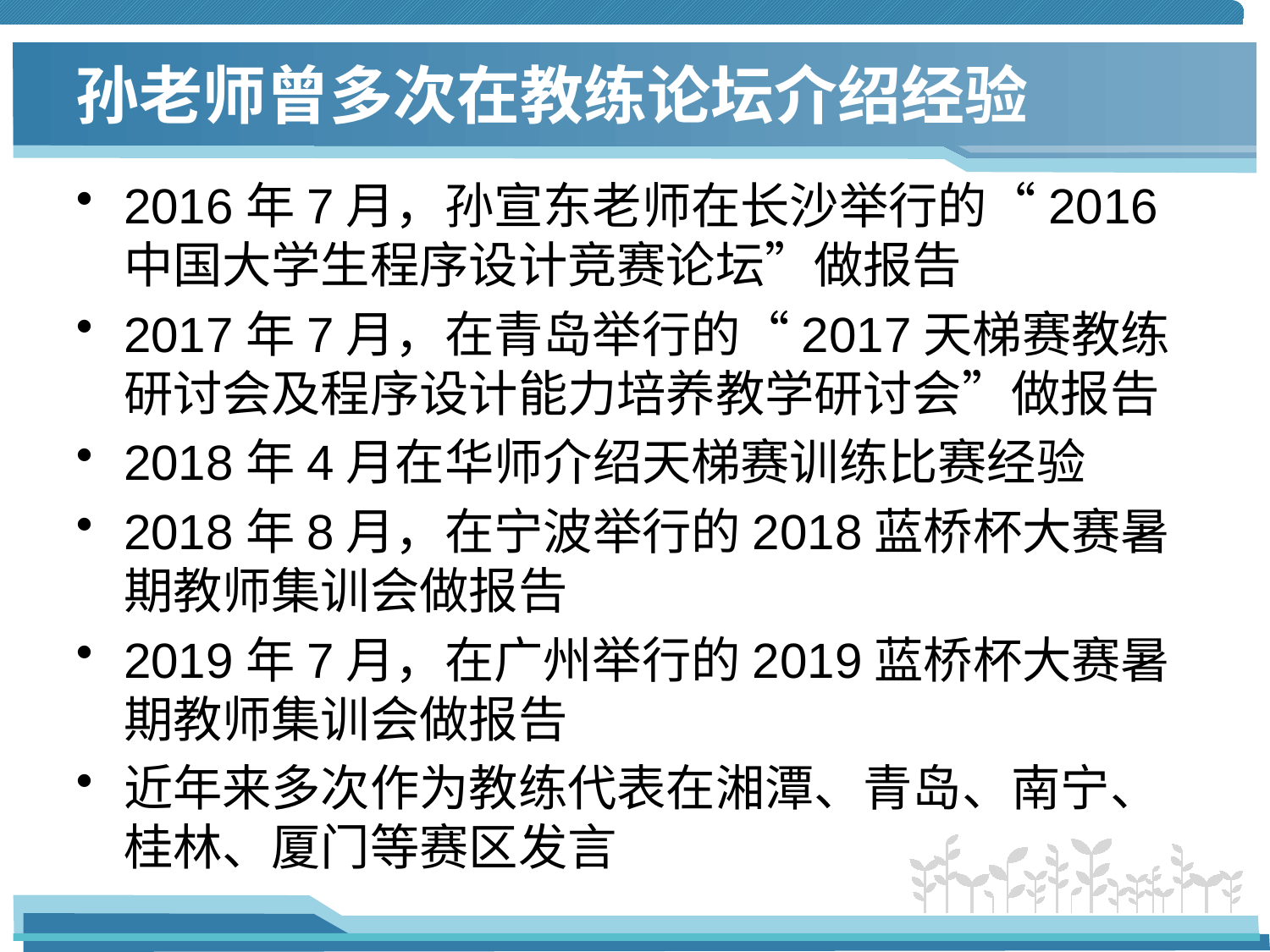

# 孙老师曾多次在教练论坛介绍经验
2016年7月，孙宣东老师在长沙举行的“2016中国大学生程序设计竞赛论坛”做报告
2017年7月，在青岛举行的“2017天梯赛教练研讨会及程序设计能力培养教学研讨会”做报告
2018年4月在华师介绍天梯赛训练比赛经验
2018年8月，在宁波举行的2018蓝桥杯大赛暑期教师集训会做报告
2019年7月，在广州举行的2019蓝桥杯大赛暑期教师集训会做报告
近年来多次作为教练代表在湘潭、青岛、南宁、桂林、厦门等赛区发言